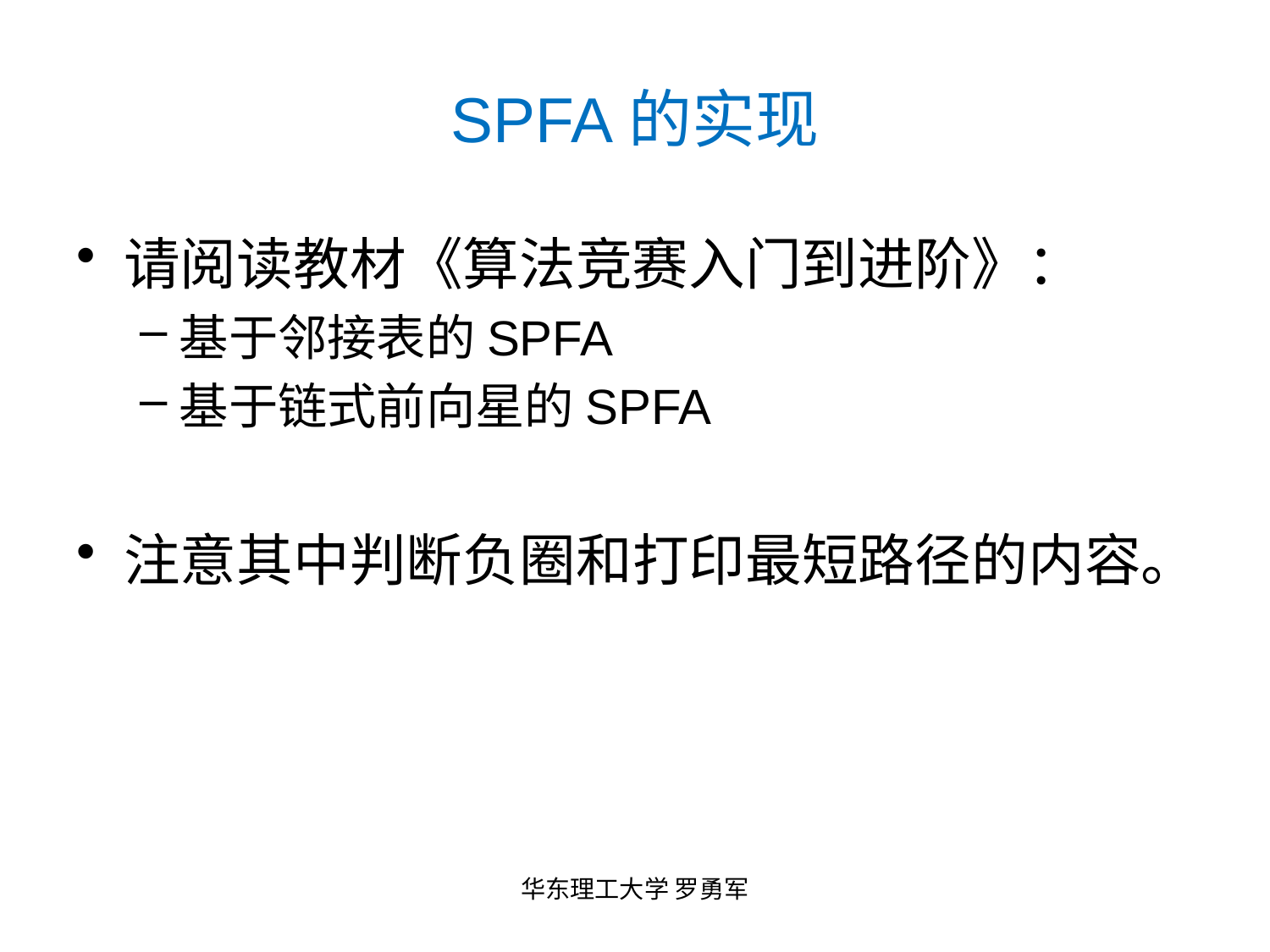

# SPFA的实现
请阅读教材《算法竞赛入门到进阶》：
基于邻接表的SPFA
基于链式前向星的SPFA

注意其中判断负圈和打印最短路径的内容。

华东理工大学 罗勇军